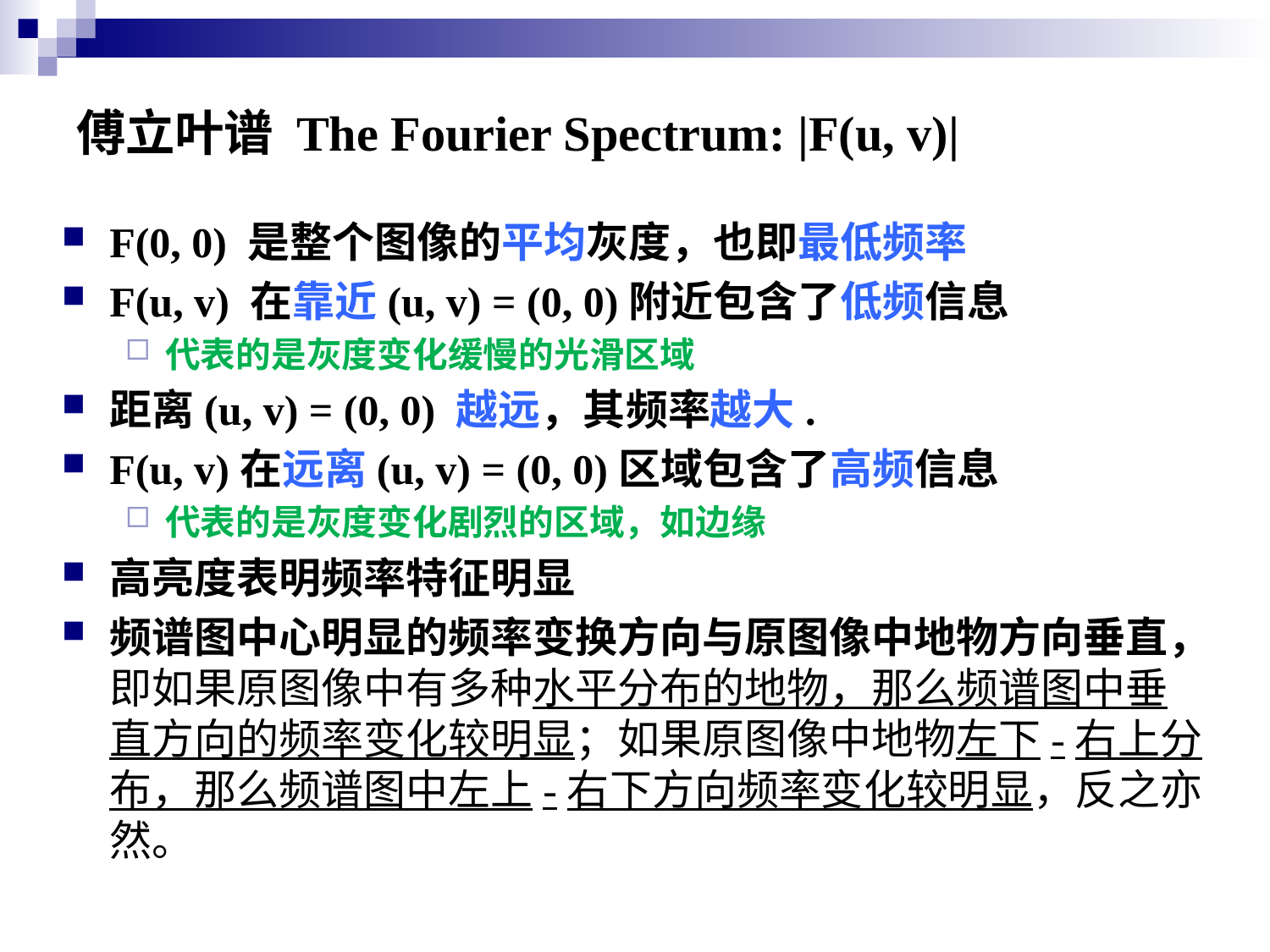

# 傅立叶谱 The Fourier Spectrum: |F(u, v)|
F(0, 0) 是整个图像的平均灰度，也即最低频率
F(u, v) 在靠近(u, v) = (0, 0)附近包含了低频信息
代表的是灰度变化缓慢的光滑区域
距离(u, v) = (0, 0) 越远，其频率越大.
F(u, v)在远离(u, v) = (0, 0)区域包含了高频信息
代表的是灰度变化剧烈的区域，如边缘
高亮度表明频率特征明显
频谱图中心明显的频率变换方向与原图像中地物方向垂直，即如果原图像中有多种水平分布的地物，那么频谱图中垂直方向的频率变化较明显；如果原图像中地物左下-右上分布，那么频谱图中左上-右下方向频率变化较明显，反之亦然。